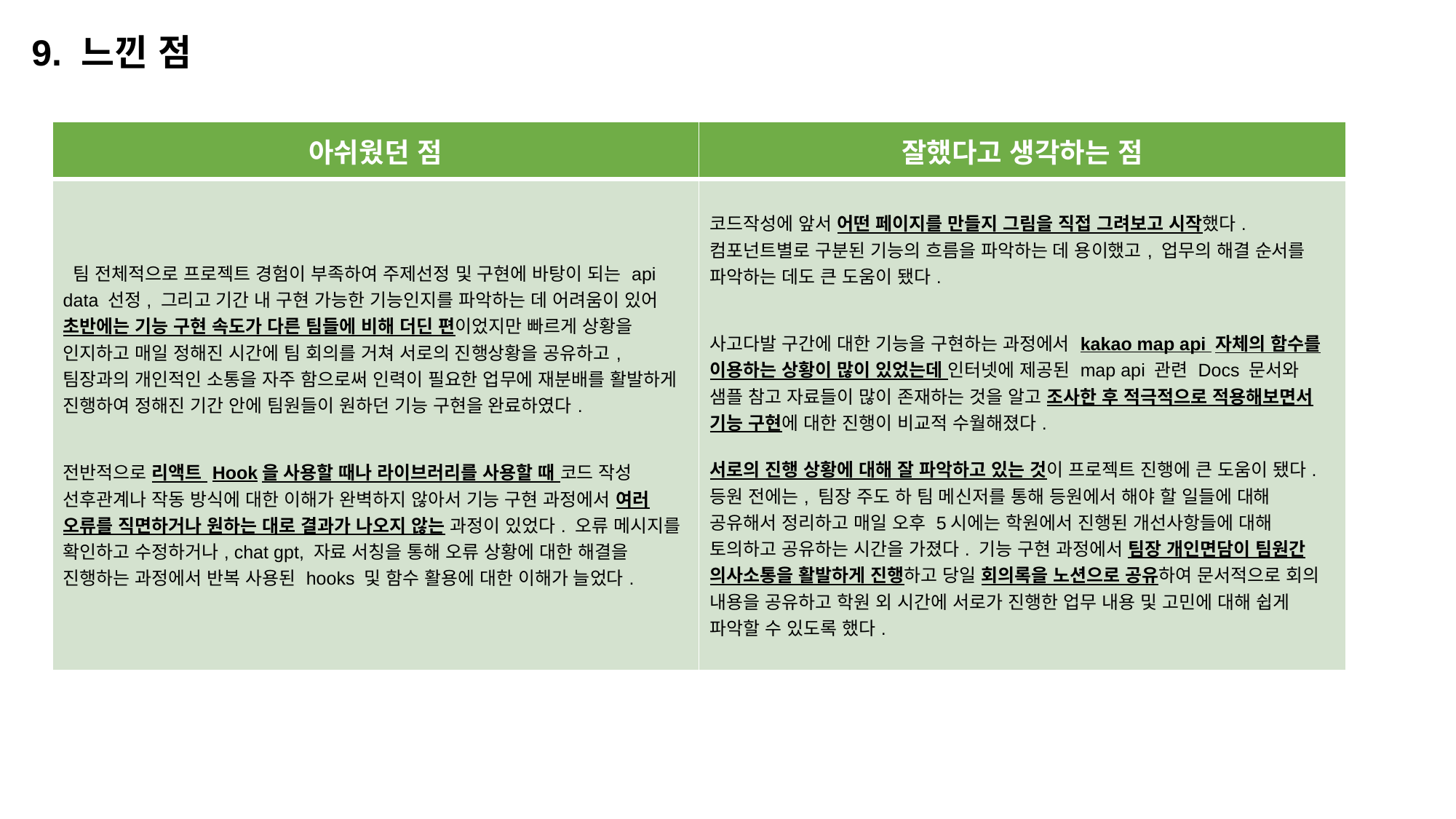

9. 느낀 점
| 아쉬웠던 점 | 잘했다고 생각하는 점 |
| --- | --- |
| 팀 전체적으로 프로젝트 경험이 부족하여 주제선정 및 구현에 바탕이 되는 api data 선정, 그리고 기간 내 구현 가능한 기능인지를 파악하는 데 어려움이 있어 초반에는 기능 구현 속도가 다른 팀들에 비해 더딘 편이었지만 빠르게 상황을 인지하고 매일 정해진 시간에 팀 회의를 거쳐 서로의 진행상황을 공유하고, 팀장과의 개인적인 소통을 자주 함으로써 인력이 필요한 업무에 재분배를 활발하게 진행하여 정해진 기간 안에 팀원들이 원하던 기능 구현을 완료하였다. 전반적으로 리액트 Hook을 사용할 때나 라이브러리를 사용할 때 코드 작성 선후관계나 작동 방식에 대한 이해가 완벽하지 않아서 기능 구현 과정에서 여러 오류를 직면하거나 원하는 대로 결과가 나오지 않는 과정이 있었다. 오류 메시지를 확인하고 수정하거나, chat gpt, 자료 서칭을 통해 오류 상황에 대한 해결을 진행하는 과정에서 반복 사용된 hooks 및 함수 활용에 대한 이해가 늘었다. | 코드작성에 앞서 어떤 페이지를 만들지 그림을 직접 그려보고 시작했다. 컴포넌트별로 구분된 기능의 흐름을 파악하는 데 용이했고, 업무의 해결 순서를 파악하는 데도 큰 도움이 됐다. 사고다발 구간에 대한 기능을 구현하는 과정에서 kakao map api 자체의 함수를 이용하는 상황이 많이 있었는데 인터넷에 제공된 map api 관련 Docs 문서와 샘플 참고 자료들이 많이 존재하는 것을 알고 조사한 후 적극적으로 적용해보면서 기능 구현에 대한 진행이 비교적 수월해졌다. 서로의 진행 상황에 대해 잘 파악하고 있는 것이 프로젝트 진행에 큰 도움이 됐다. 등원 전에는, 팀장 주도 하 팀 메신저를 통해 등원에서 해야 할 일들에 대해 공유해서 정리하고 매일 오후 5시에는 학원에서 진행된 개선사항들에 대해 토의하고 공유하는 시간을 가졌다. 기능 구현 과정에서 팀장 개인면담이 팀원간 의사소통을 활발하게 진행하고 당일 회의록을 노션으로 공유하여 문서적으로 회의 내용을 공유하고 학원 외 시간에 서로가 진행한 업무 내용 및 고민에 대해 쉽게 파악할 수 있도록 했다. |